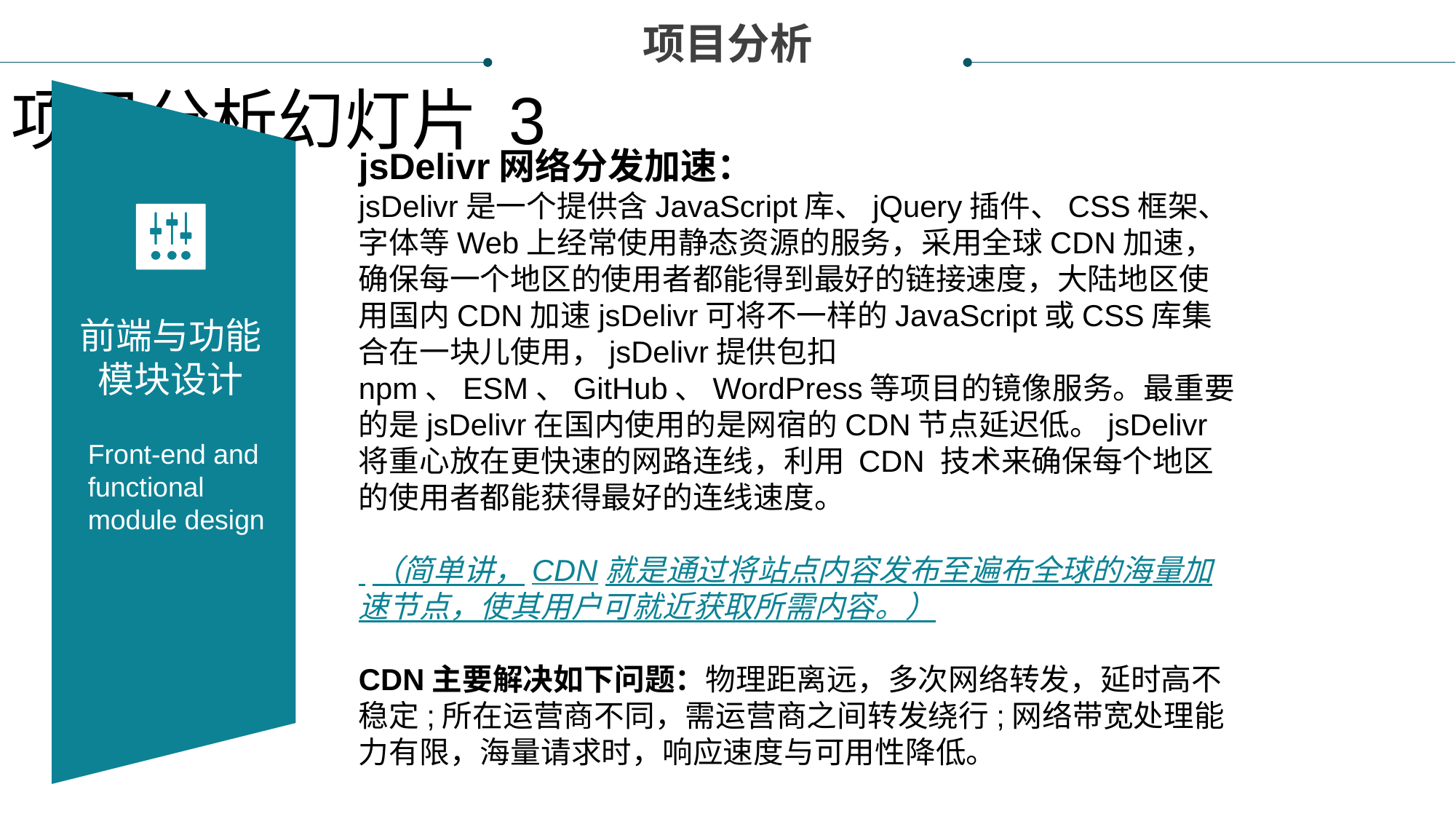

项目分析
项目分析幻灯片 3

前端与功能模块设计

jsDelivr网络分发加速：
jsDelivr是一个提供含JavaScript库、jQuery插件、CSS框架、字体等Web上经常使用静态资源的服务，采用全球CDN加速，确保每一个地区的使用者都能得到最好的链接速度，大陆地区使用国内CDN加速jsDelivr可将不一样的JavaScript或CSS库集合在一块儿使用，jsDelivr提供包扣npm、ESM、GitHub、WordPress等项目的镜像服务。最重要的是jsDelivr在国内使用的是网宿的CDN节点延迟低。jsDelivr 将重心放在更快速的网路连线，利用 CDN 技术来确保每个地区的使用者都能获得最好的连线速度。

 （简单讲，CDN就是通过将站点内容发布至遍布全球的海量加速节点，使其用户可就近获取所需内容。）

CDN主要解决如下问题：物理距离远，多次网络转发，延时高不稳定;所在运营商不同，需运营商之间转发绕行;网络带宽处理能力有限，海量请求时，响应速度与可用性降低。

Front-end and functional module design